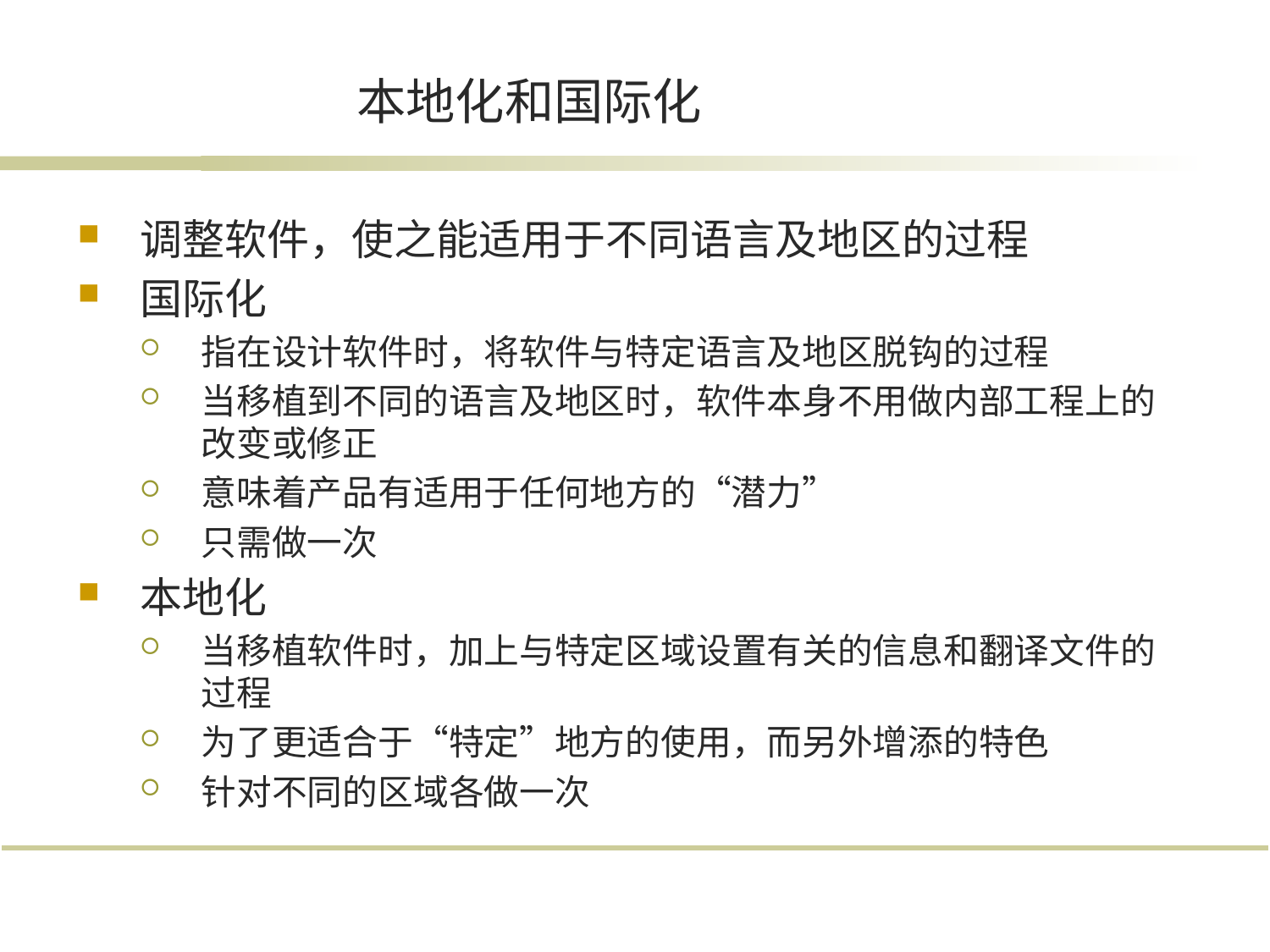

# 本地化和国际化
调整软件，使之能适用于不同语言及地区的过程
国际化
指在设计软件时，将软件与特定语言及地区脱钩的过程
当移植到不同的语言及地区时，软件本身不用做内部工程上的改变或修正
意味着产品有适用于任何地方的“潜力”
只需做一次
本地化
当移植软件时，加上与特定区域设置有关的信息和翻译文件的过程
为了更适合于“特定”地方的使用，而另外增添的特色
针对不同的区域各做一次